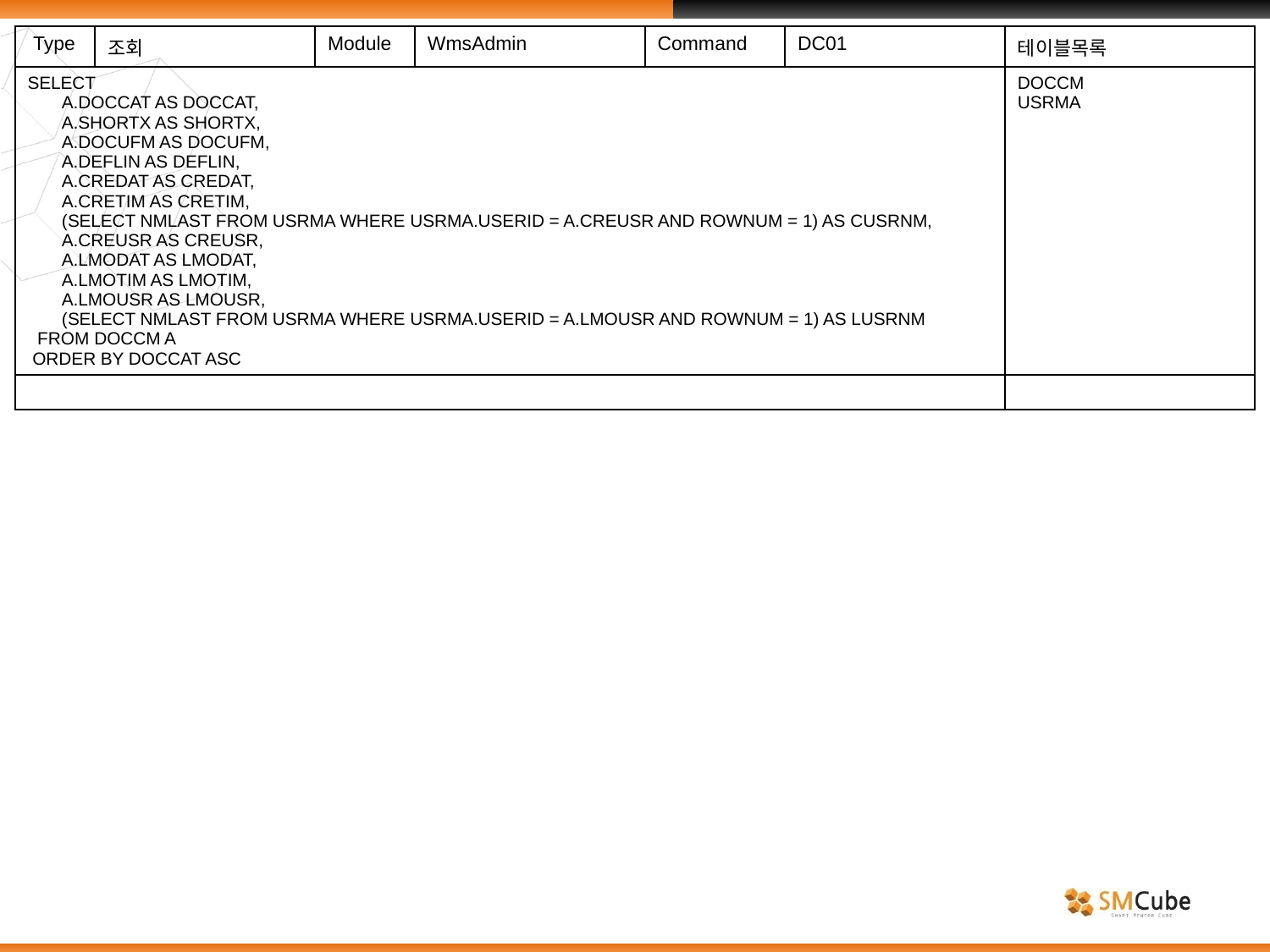

| Type | 조회 | Module | WmsAdmin | Command | DC01 | 테이블목록 |
| --- | --- | --- | --- | --- | --- | --- |
| SELECT A.DOCCAT AS DOCCAT, A.SHORTX AS SHORTX, A.DOCUFM AS DOCUFM, A.DEFLIN AS DEFLIN, A.CREDAT AS CREDAT, A.CRETIM AS CRETIM, (SELECT NMLAST FROM USRMA WHERE USRMA.USERID = A.CREUSR AND ROWNUM = 1) AS CUSRNM, A.CREUSR AS CREUSR, A.LMODAT AS LMODAT, A.LMOTIM AS LMOTIM, A.LMOUSR AS LMOUSR, (SELECT NMLAST FROM USRMA WHERE USRMA.USERID = A.LMOUSR AND ROWNUM = 1) AS LUSRNM FROM DOCCM A ORDER BY DOCCAT ASC |  |  |  |  |  | DOCCM USRMA |
|  |  |  |  |  |  |  |